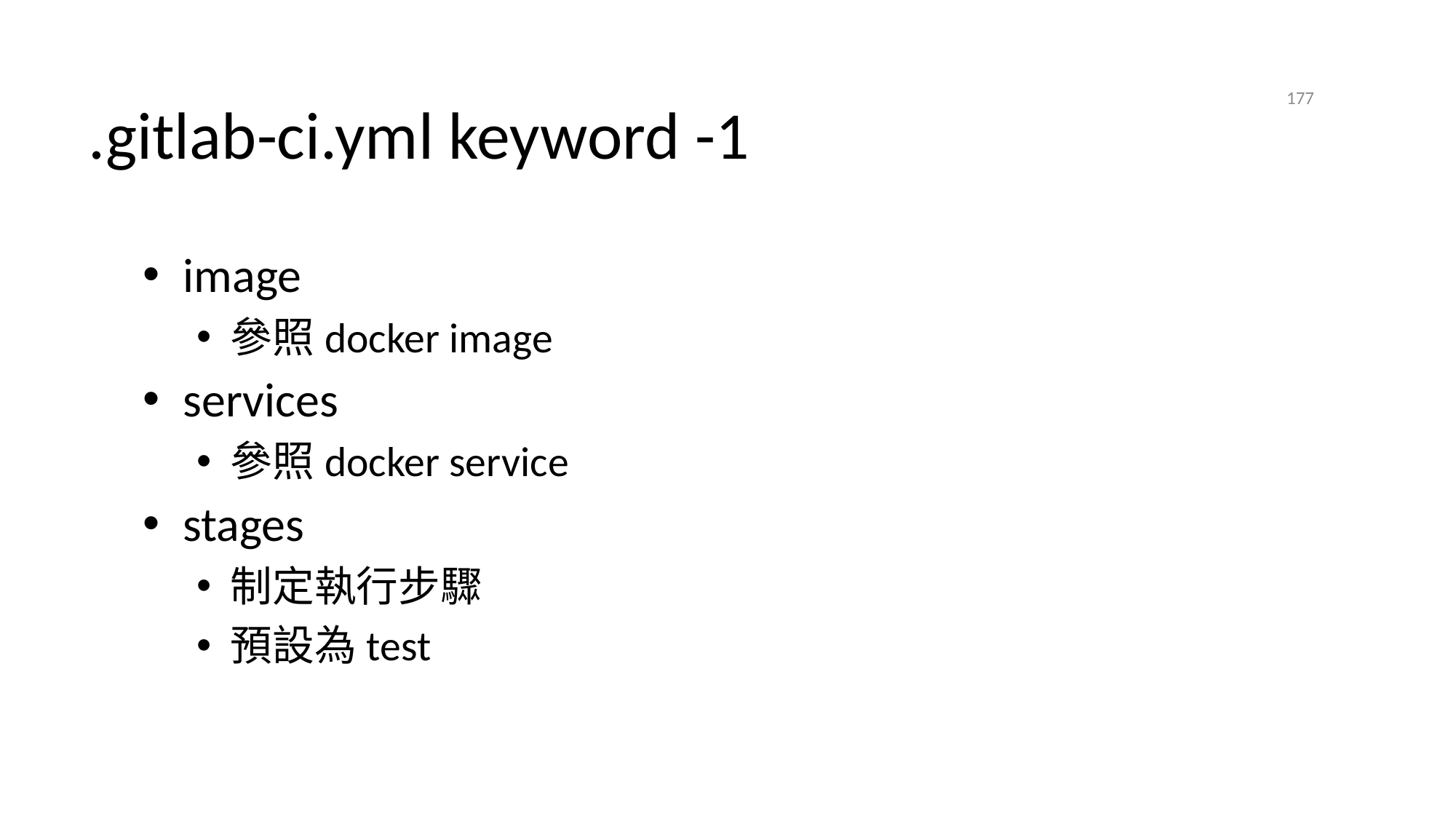

# .gitlab-ci.yml keyword -1
177
2021/4/21
image
參照docker image
services
參照docker service
stages
制定執行步驟
預設為test